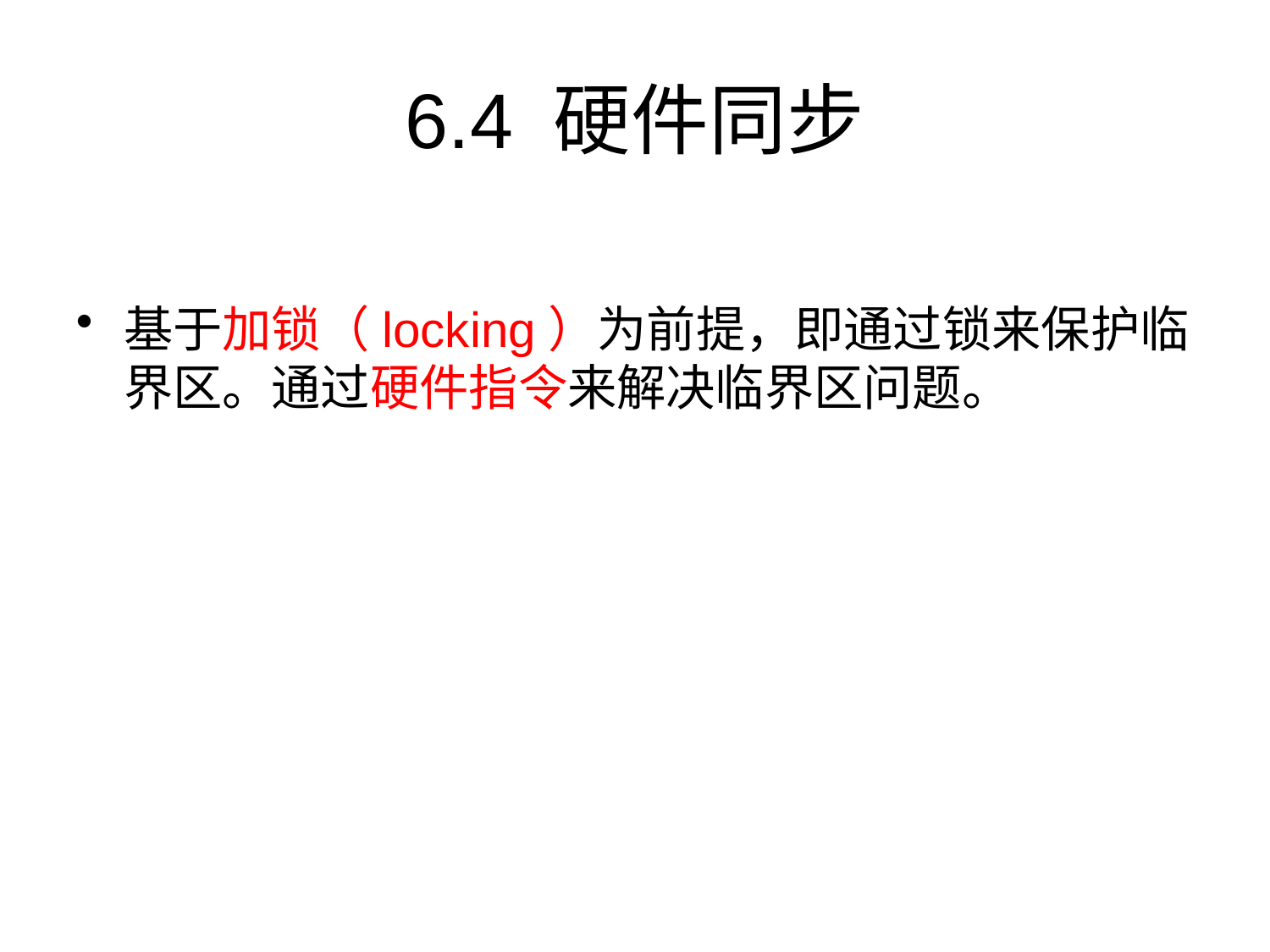

# 6.4 硬件同步

基于加锁（locking）为前提，即通过锁来保护临界区。通过硬件指令来解决临界区问题。